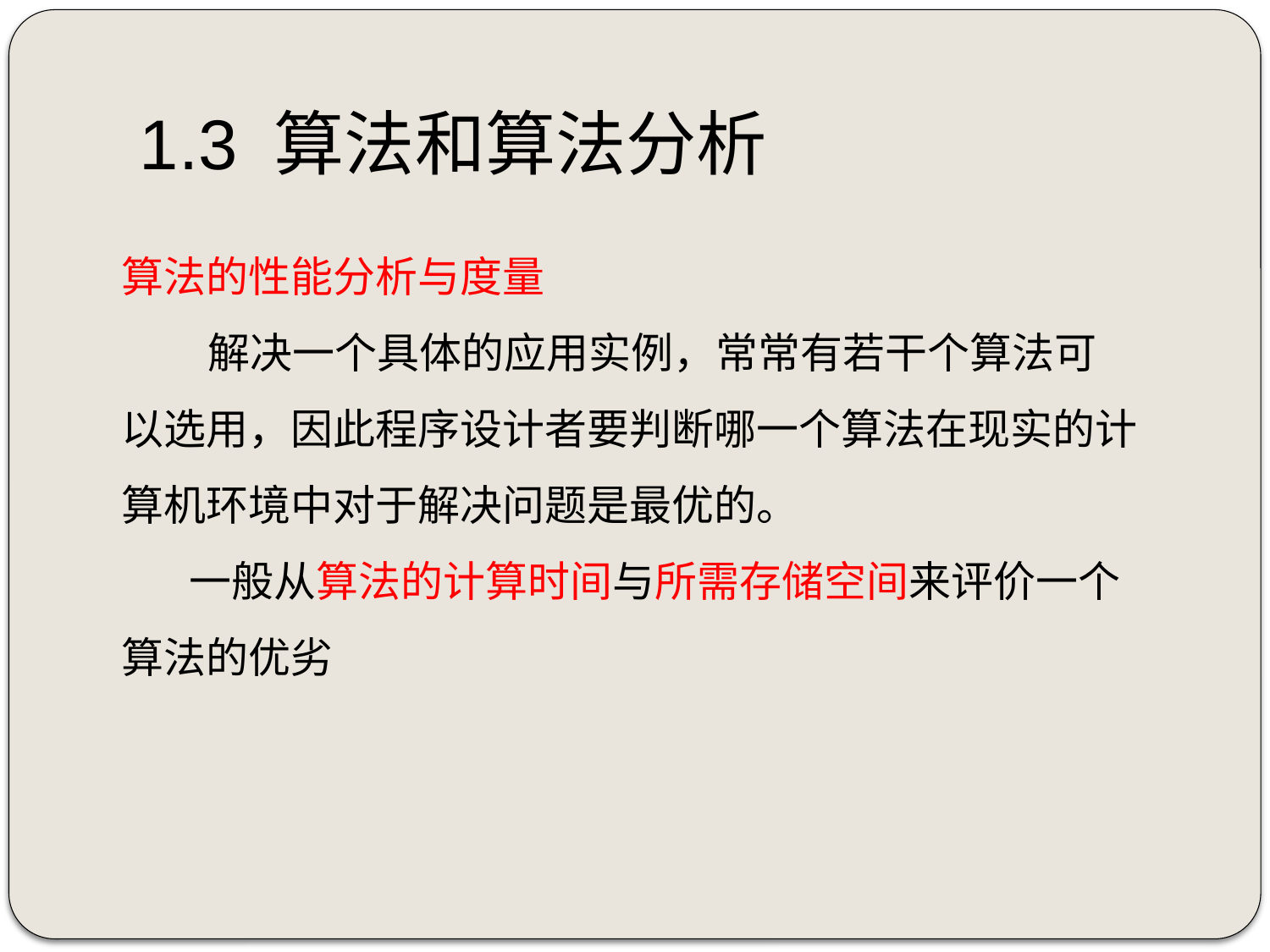

# 1.3 算法和算法分析
算法的性能分析与度量
        解决一个具体的应用实例，常常有若干个算法可以选用，因此程序设计者要判断哪一个算法在现实的计算机环境中对于解决问题是最优的。
      一般从算法的计算时间与所需存储空间来评价一个算法的优劣